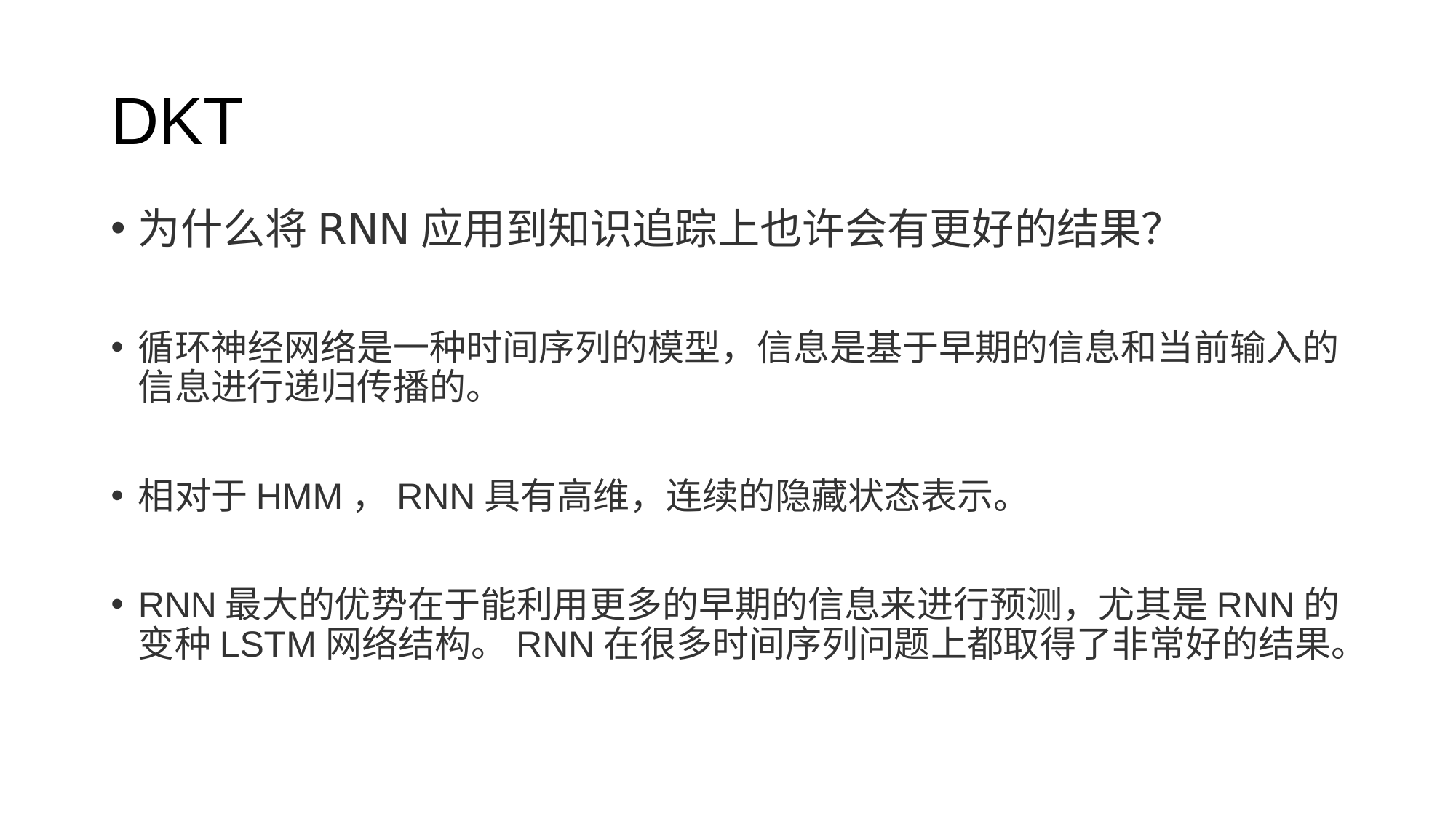

# DKT
为什么将RNN应用到知识追踪上也许会有更好的结果？

循环神经网络是一种时间序列的模型，信息是基于早期的信息和当前输入的信息进行递归传播的。

相对于HMM，RNN具有高维，连续的隐藏状态表示。

RNN最大的优势在于能利用更多的早期的信息来进行预测，尤其是RNN的变种LSTM网络结构。RNN在很多时间序列问题上都取得了非常好的结果。